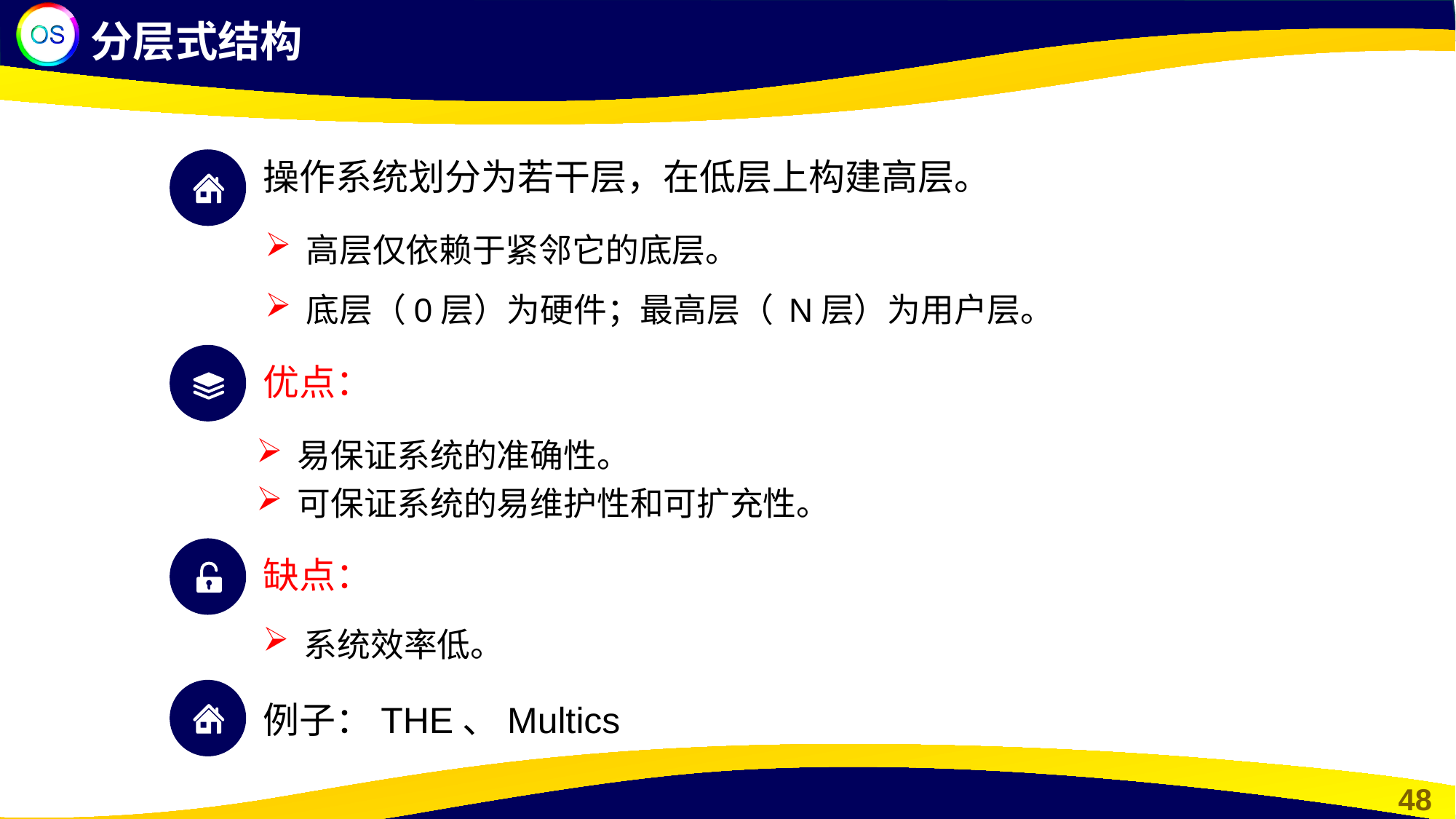

分层式结构

操作系统划分为若干层，在低层上构建高层。

高层仅依赖于紧邻它的底层。
底层（0层）为硬件；最高层（ N层）为用户层。

优点：

易保证系统的准确性。
可保证系统的易维护性和可扩充性。

缺点：

系统效率低。

例子：THE、Multics